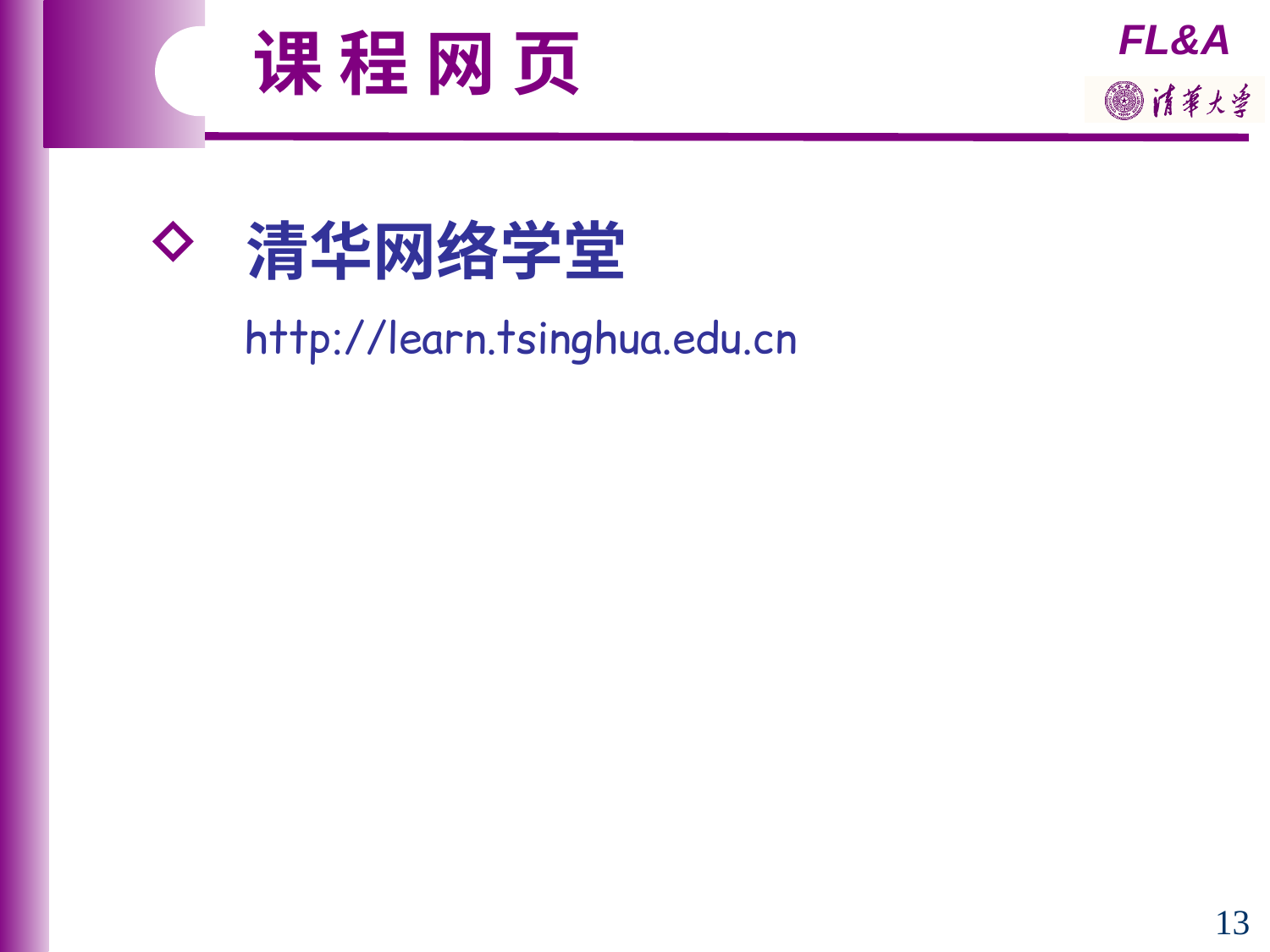

课 程 网 页
  清华网络学堂
http://learn.tsinghua.edu.cn
13